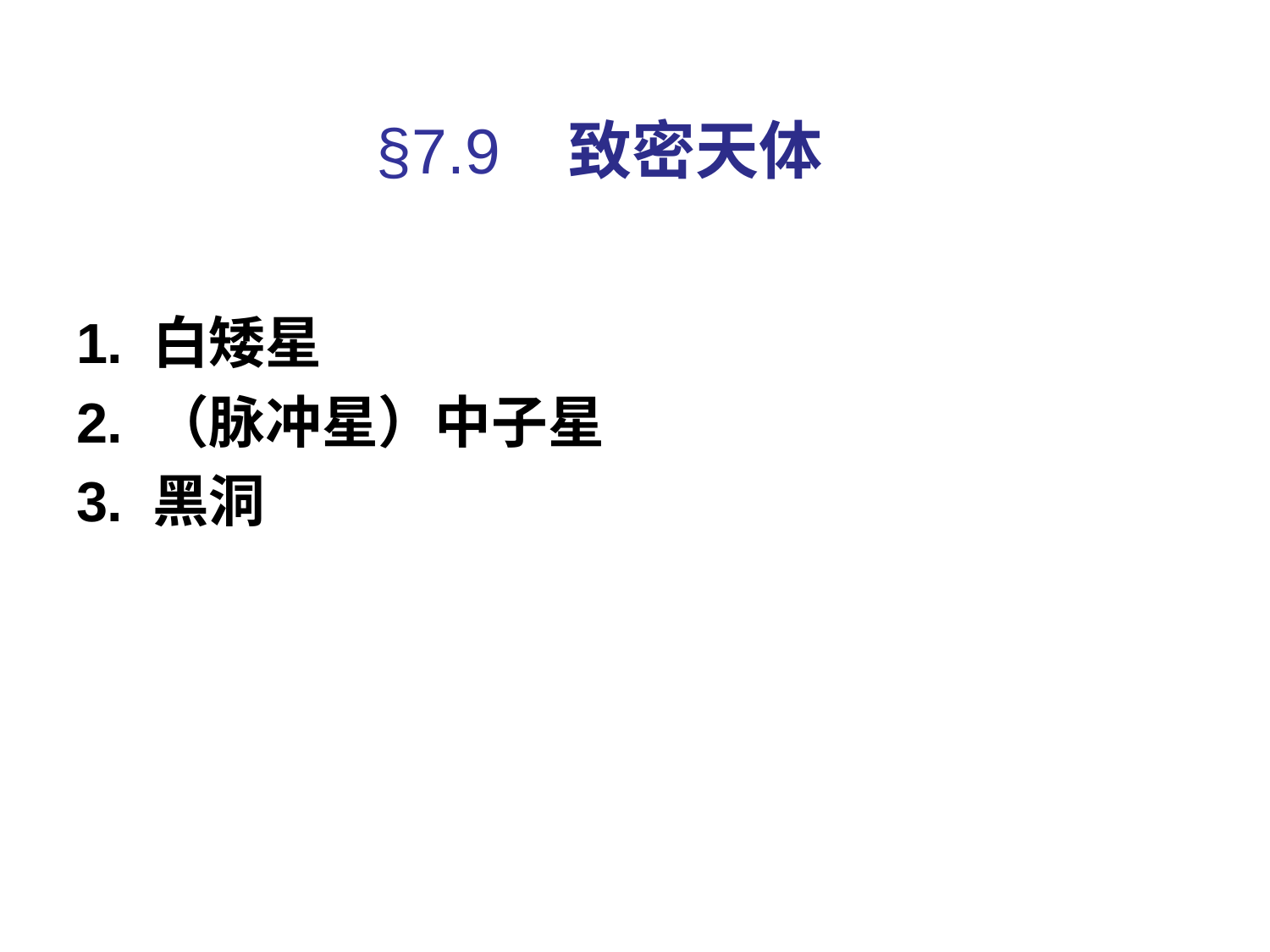

# §7.9   致密天体

1. 白矮星
2. （脉冲星）中子星
3. 黑洞